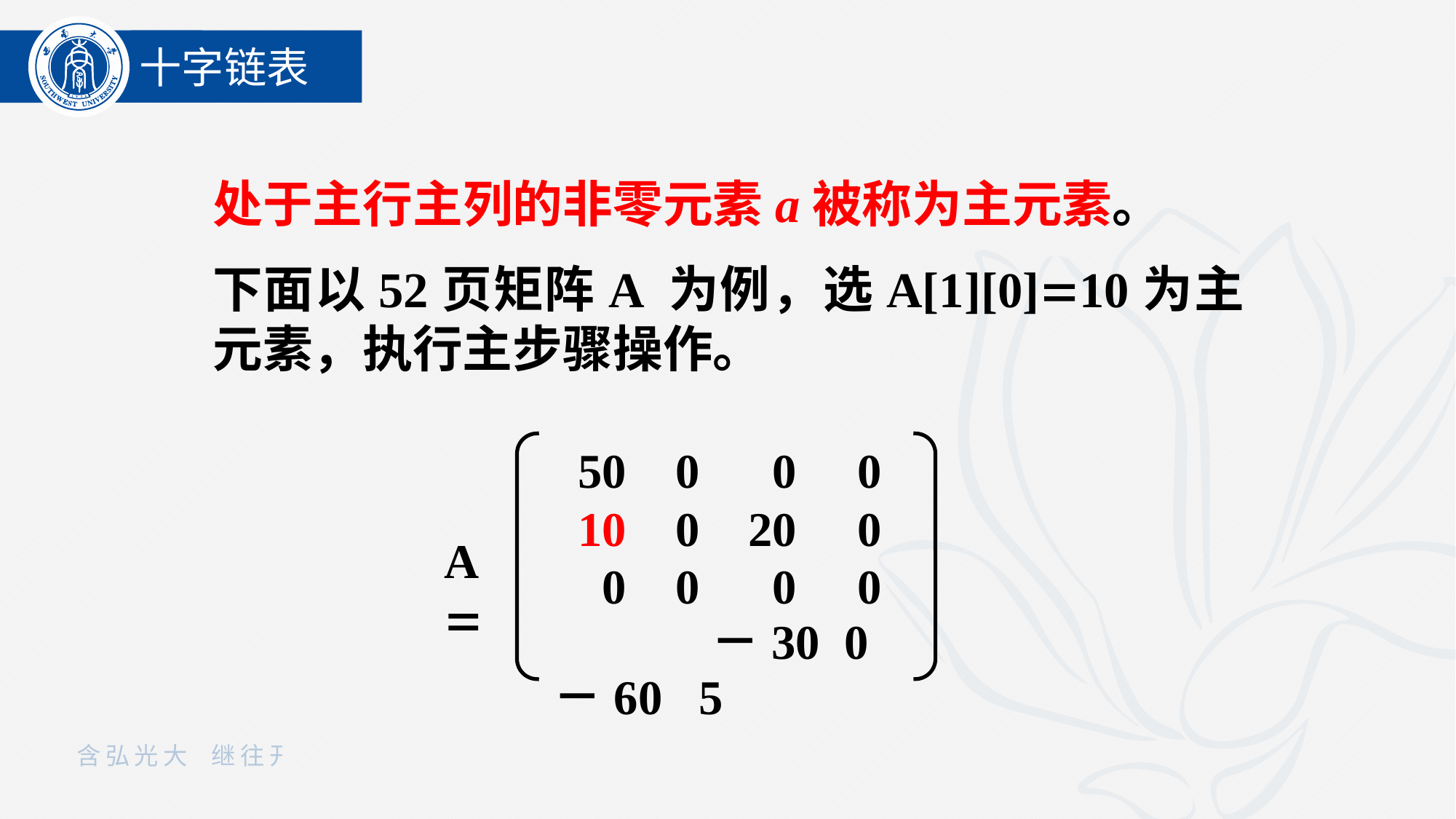

十字链表
处于主行主列的非零元素a被称为主元素。
下面以52页矩阵A 为例，选A[1][0]=10为主元素，执行主步骤操作。

  50    0      0     0
  10    0    20     0
    0    0      0     0               －30  0  －60   5
A=